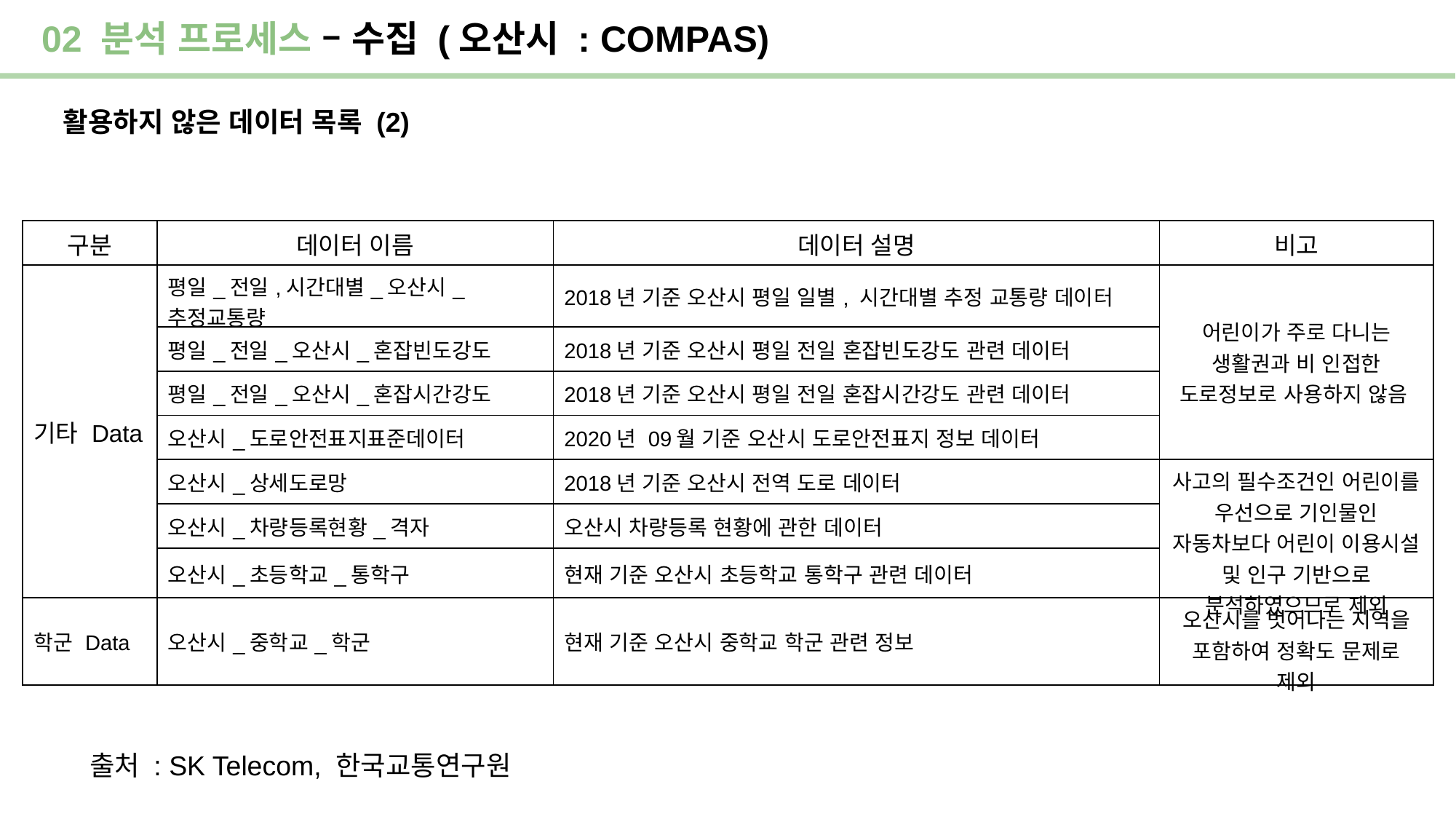

02 분석 프로세스 – 수집 (오산시 : COMPAS)

활용하지 않은 데이터 목록 (2)
| 구분 | 데이터 이름 | 데이터 설명 | 비고 |
| --- | --- | --- | --- |
| 기타 Data | 평일\_전일,시간대별\_오산시\_추정교통량 | 2018년 기준 오산시 평일 일별, 시간대별 추정 교통량 데이터 | 어린이가 주로 다니는 생활권과 비 인접한 도로정보로 사용하지 않음 |
|  | 평일\_전일\_오산시\_혼잡빈도강도 | 2018년 기준 오산시 평일 전일 혼잡빈도강도 관련 데이터 |  |
|  | 평일\_전일\_오산시\_혼잡시간강도 | 2018년 기준 오산시 평일 전일 혼잡시간강도 관련 데이터 |  |
|  | 오산시\_도로안전표지표준데이터 | 2020년 09월 기준 오산시 도로안전표지 정보 데이터 |  |
| 기타 Data | 오산시\_상세도로망 | 2018년 기준 오산시 전역 도로 데이터 | 사고의 필수조건인 어린이를 우선으로 기인물인 자동차보다 어린이 이용시설 및 인구 기반으로 분석하였으므로 제외 |
| 지리 Data | 오산시\_차량등록현황\_격자 | 오산시 차량등록 현황에 관한 데이터 |  |
|  | 오산시\_초등학교\_통학구 | 현재 기준 오산시 초등학교 통학구 관련 데이터 |  |
| 학군 Data | 오산시\_중학교\_학군 | 현재 기준 오산시 중학교 학군 관련 정보 | 오산시를 벗어나는 지역을 포함하여 정확도 문제로 제외 |
출처 : SK Telecom, 한국교통연구원